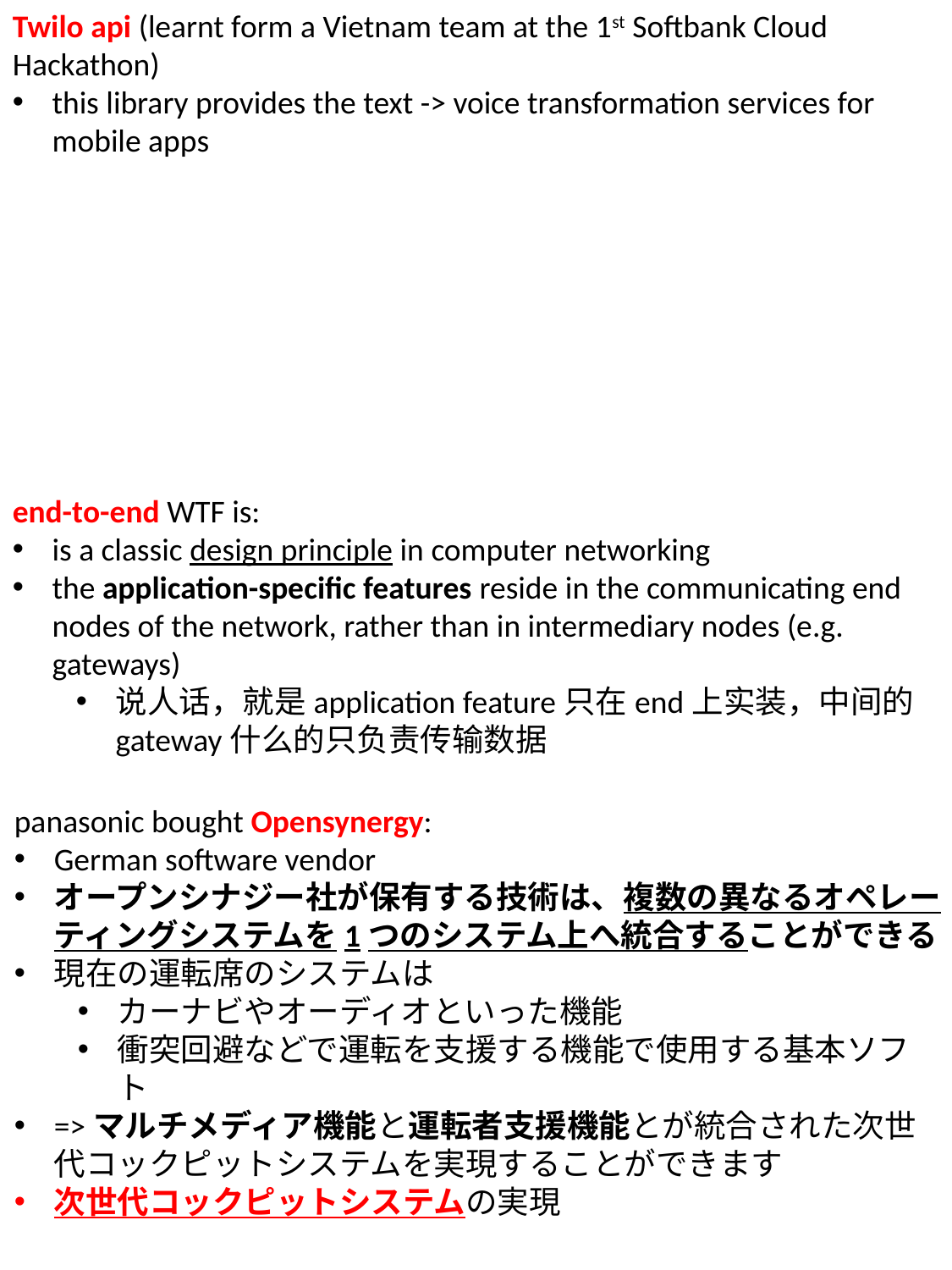

Twilo api (learnt form a Vietnam team at the 1st Softbank Cloud Hackathon)
this library provides the text -> voice transformation services for mobile apps
end-to-end WTF is:
is a classic design principle in computer networking
the application-specific features reside in the communicating end nodes of the network, rather than in intermediary nodes (e.g. gateways)
说人话，就是application feature只在end上实装，中间的gateway什么的只负责传输数据
panasonic bought Opensynergy:
German software vendor
オープンシナジー社が保有する技術は、複数の異なるオペレーティングシステムを1つのシステム上へ統合することができる
現在の運転席のシステムは
カーナビやオーディオといった機能
衝突回避などで運転を支援する機能で使用する基本ソフト
=>マルチメディア機能と運転者支援機能とが統合された次世代コックピットシステムを実現することができます
次世代コックピットシステムの実現